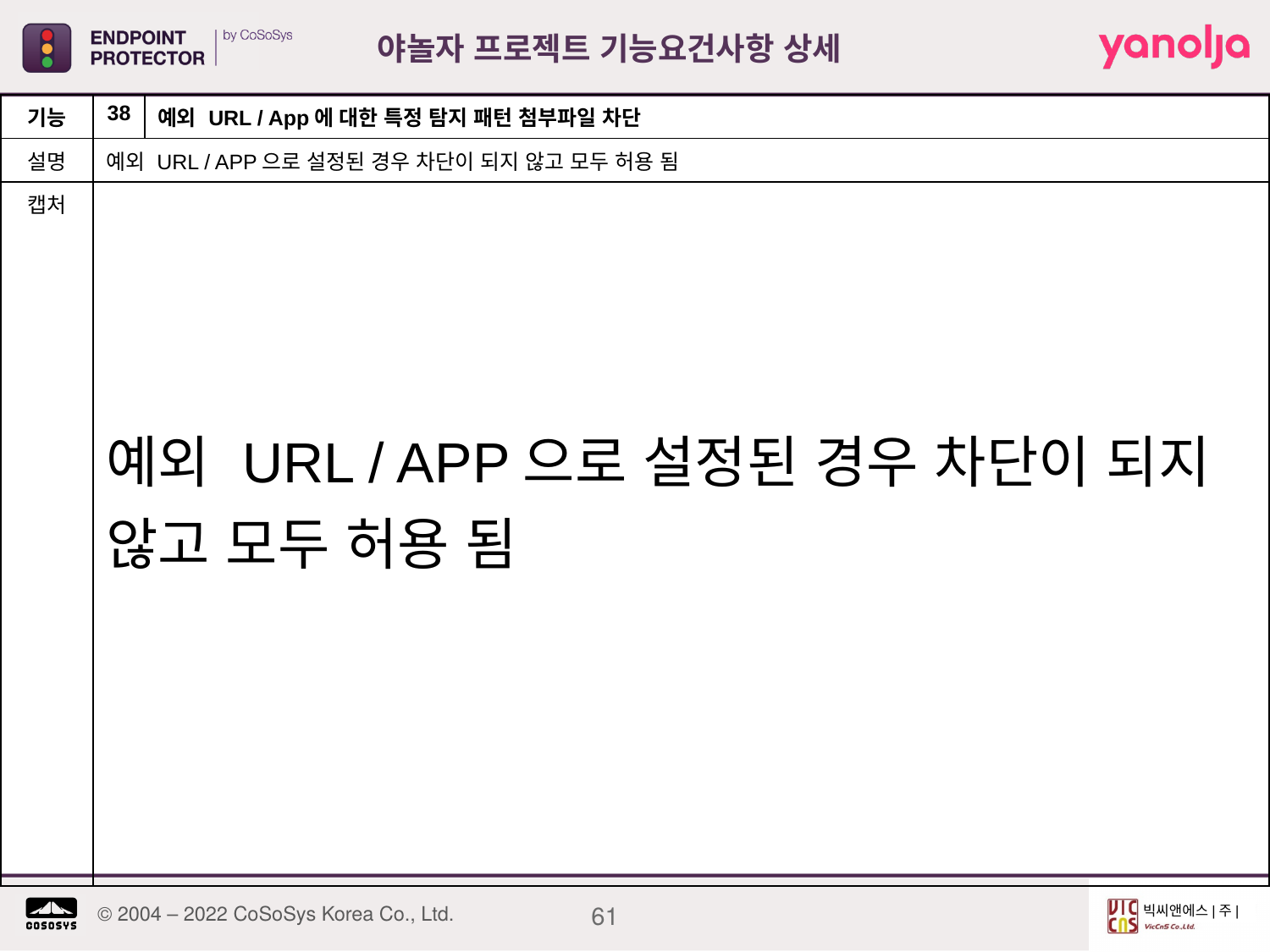

야놀자 프로젝트 기능요건사항 상세
| 기능 | 38 | 예외 URL / App에 대한 특정 탐지 패턴 첨부파일 차단 |
| --- | --- | --- |
| 설명 | 예외 URL / APP으로 설정된 경우 차단이 되지 않고 모두 허용 됨 |  |
| 캡처 | 예외 URL / APP으로 설정된 경우 차단이 되지 않고 모두 허용 됨 |  |
61